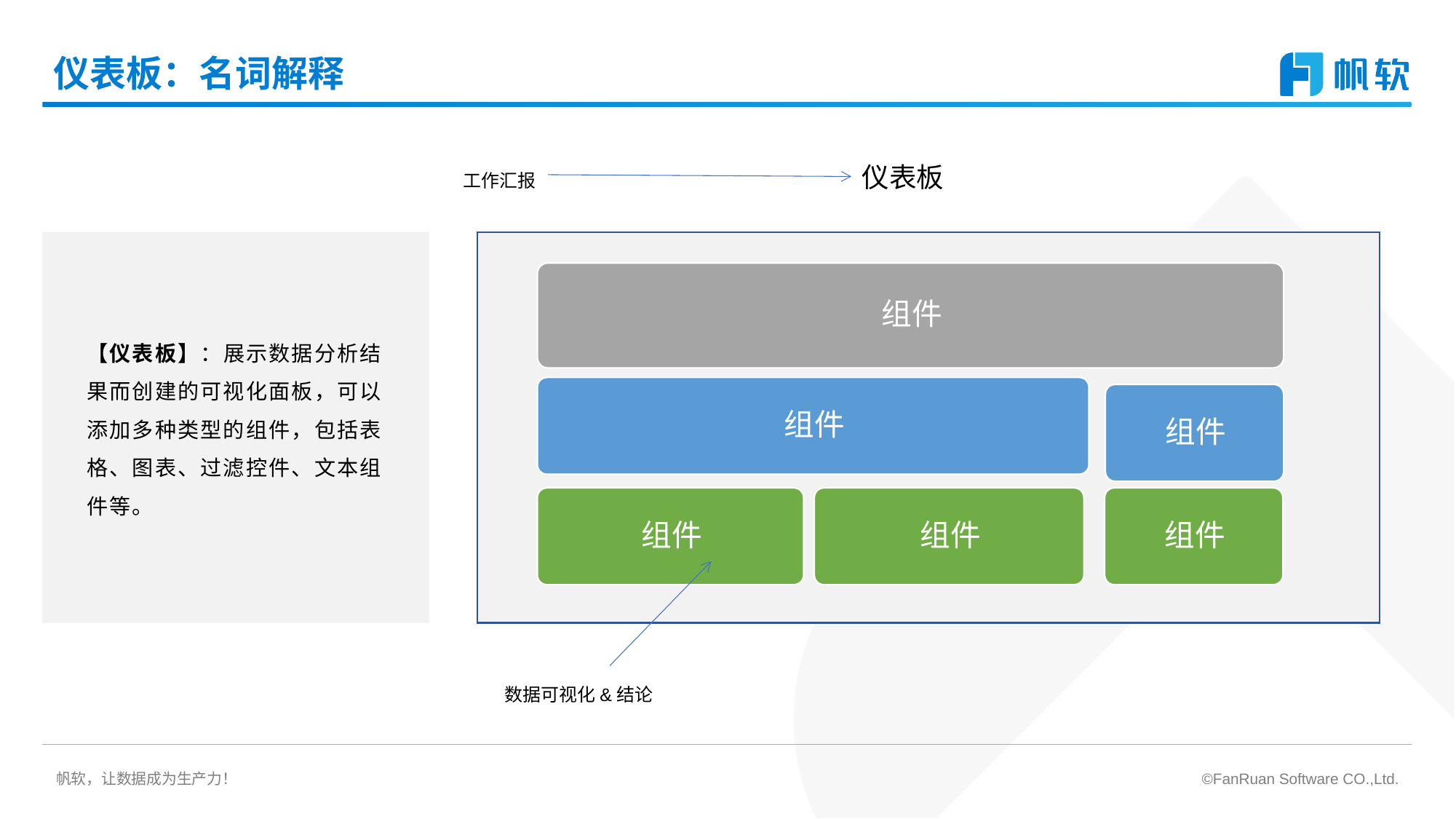

# 仪表板：名词解释
工作汇报
仪表板

组件
组件
组件
组件
组件
组件
【仪表板】：展示数据分析结果而创建的可视化面板，可以添加多种类型的组件，包括表格、图表、过滤控件、文本组件等。

数据可视化&结论